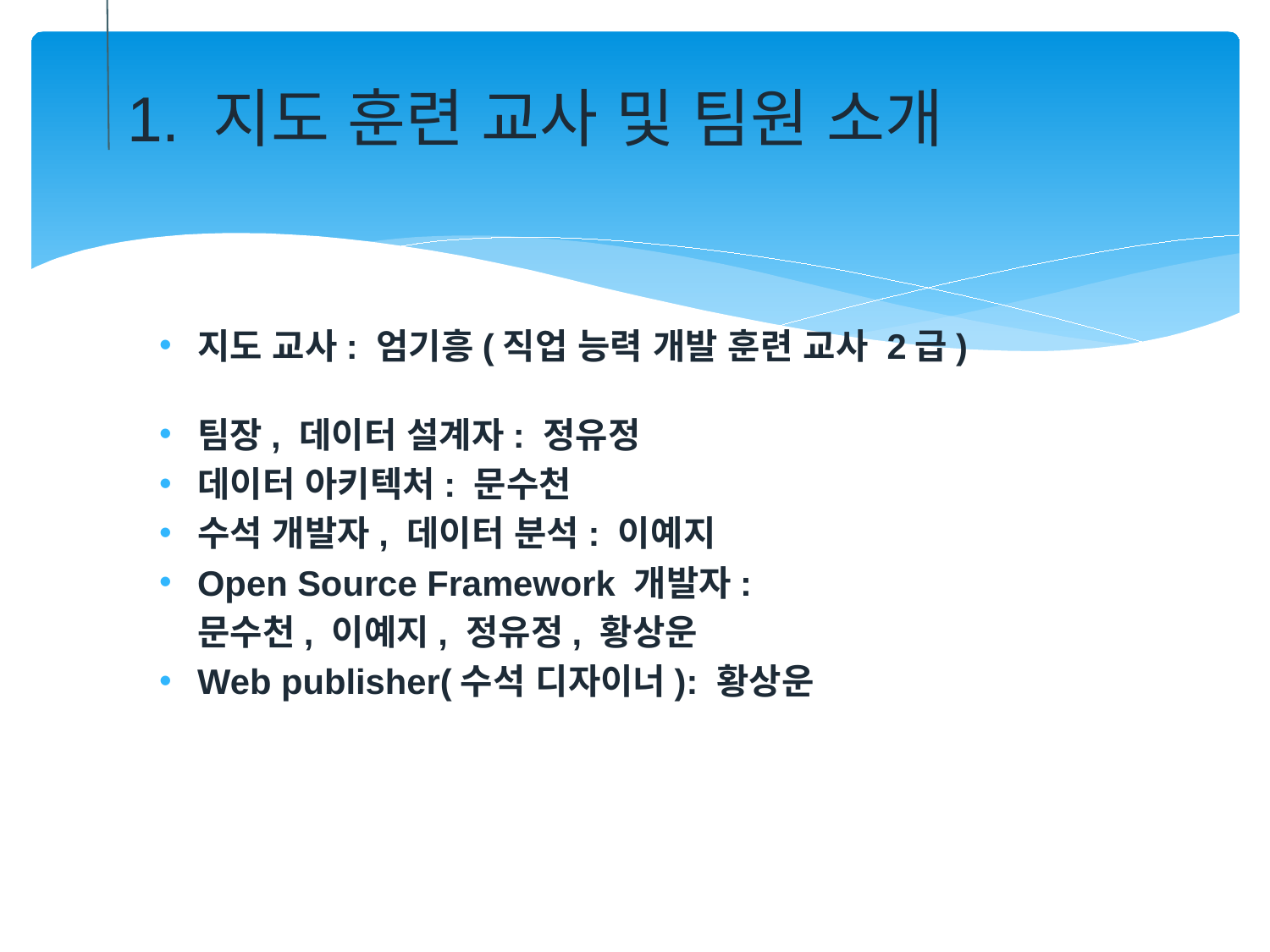

1. 지도 훈련 교사 및 팀원 소개

지도 교사: 엄기흥(직업 능력 개발 훈련 교사 2급)

팀장, 데이터 설계자: 정유정
데이터 아키텍처: 문수천
수석 개발자, 데이터 분석: 이예지
Open Source Framework 개발자:
   문수천, 이예지, 정유정, 황상운
Web publisher(수석 디자이너): 황상운